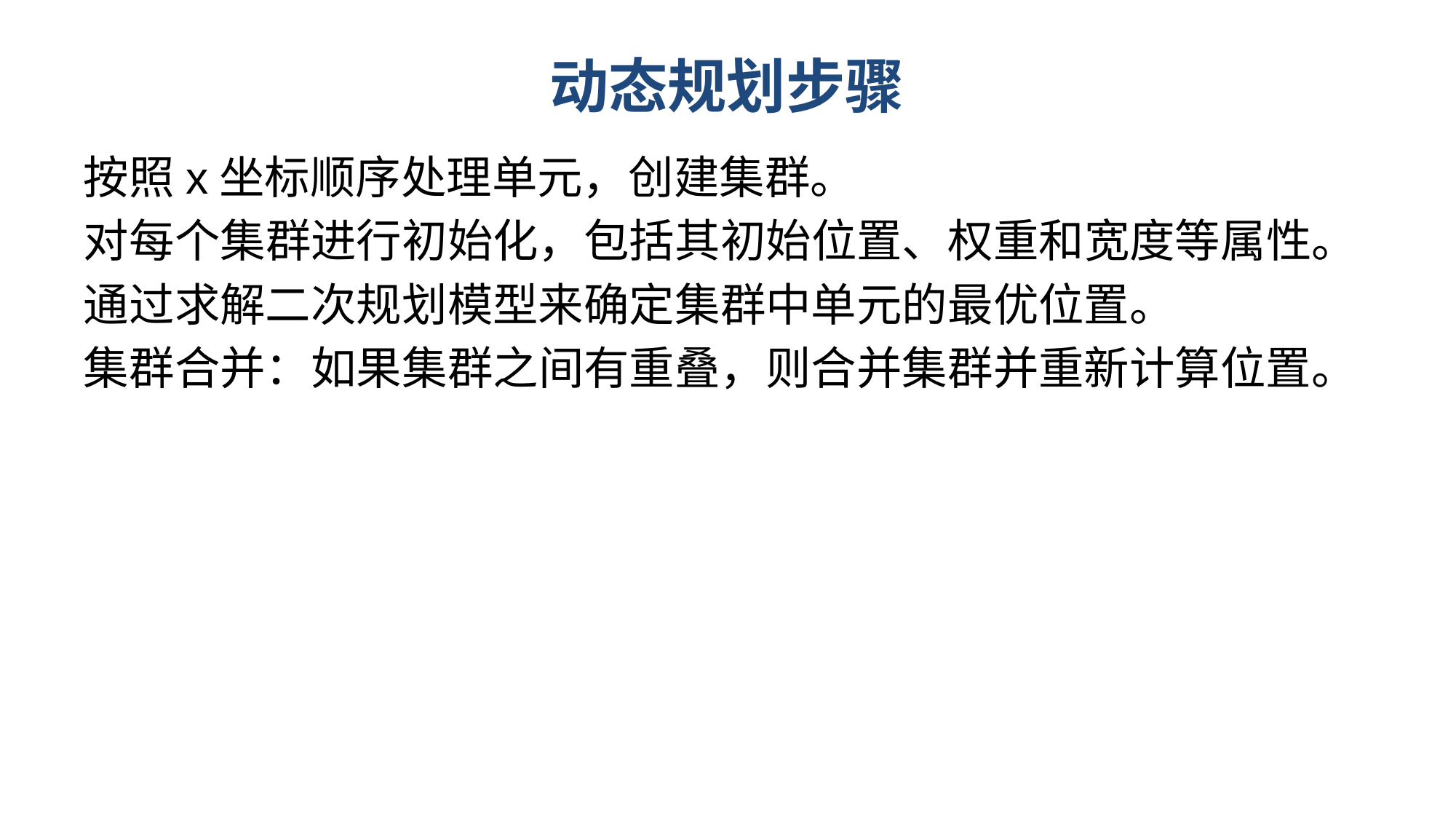

# 动态规划步骤
按照x坐标顺序处理单元，创建集群。
对每个集群进行初始化，包括其初始位置、权重和宽度等属性。
通过求解二次规划模型来确定集群中单元的最优位置。
集群合并：如果集群之间有重叠，则合并集群并重新计算位置。